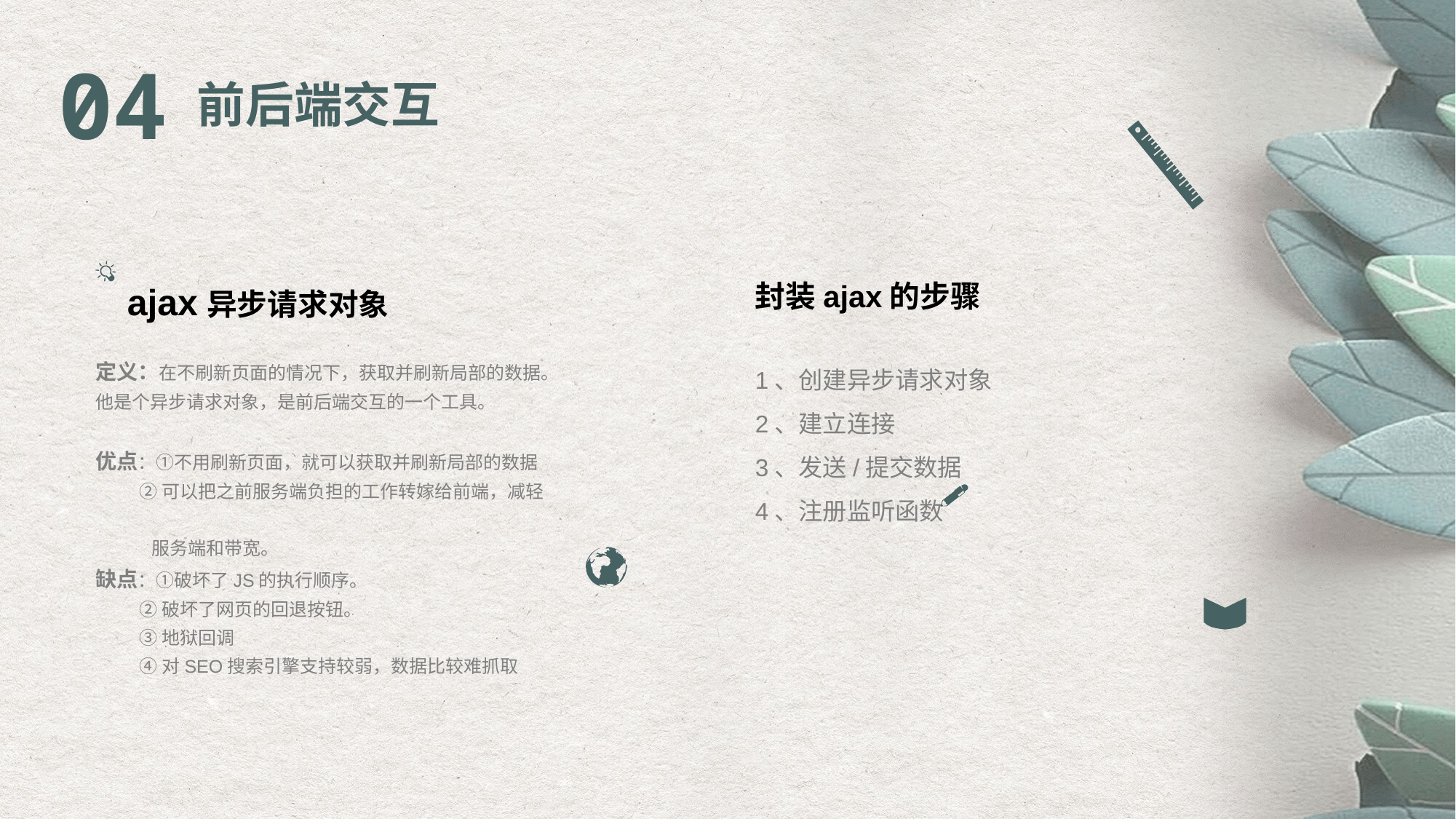

04
前后端交互

ajax异步请求对象
封装ajax的步骤
定义：在不刷新页面的情况下，获取并刷新局部的数据。他是个异步请求对象，是前后端交互的一个工具。

优点：①不用刷新页面，就可以获取并刷新局部的数据
           ②可以把之前服务端负担的工作转嫁给前端，减轻
              服务端和带宽。
缺点：①破坏了JS的执行顺序。
           ②破坏了网页的回退按钮。
           ③地狱回调
           ④对SEO搜索引擎支持较弱，数据比较难抓取
1、创建异步请求对象
2、建立连接
3、发送/提交数据
4、注册监听函数